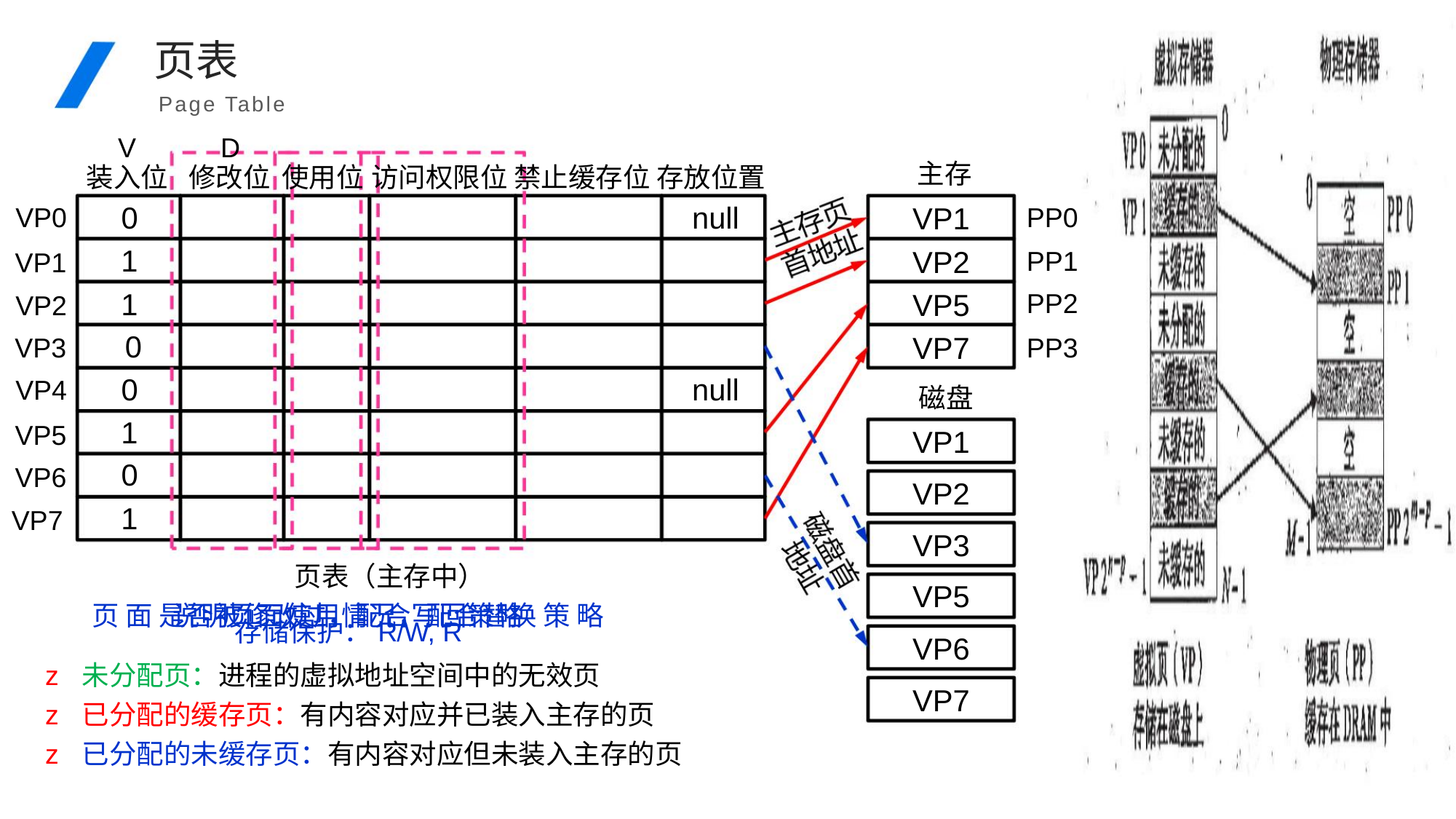

页表
Page Table
V D
装入位 修改位 使用位 访问权限位 禁止缓存位 存放位置
主存
VP1
VP2
VP5
VP7
0
1
1
null
VP0
VP1
VP2
PP0
PP1
PP2
PP3
VP3 0
0
1
0
1
null
VP4
VP5
VP6
VP7
磁盘
VP1
VP2
VP3
VP5
VP6
VP7
页表（主存中）
页 面 是说否明被页修面改使过用，情配况合，写配回合策替略换 策 略
存储保护：R/W, R
z 未分配页：进程的虚拟地址空间中的无效页
z 已分配的缓存页：有内容对应并已装入主存的页
z 已分配的未缓存页：有内容对应但未装入主存的页